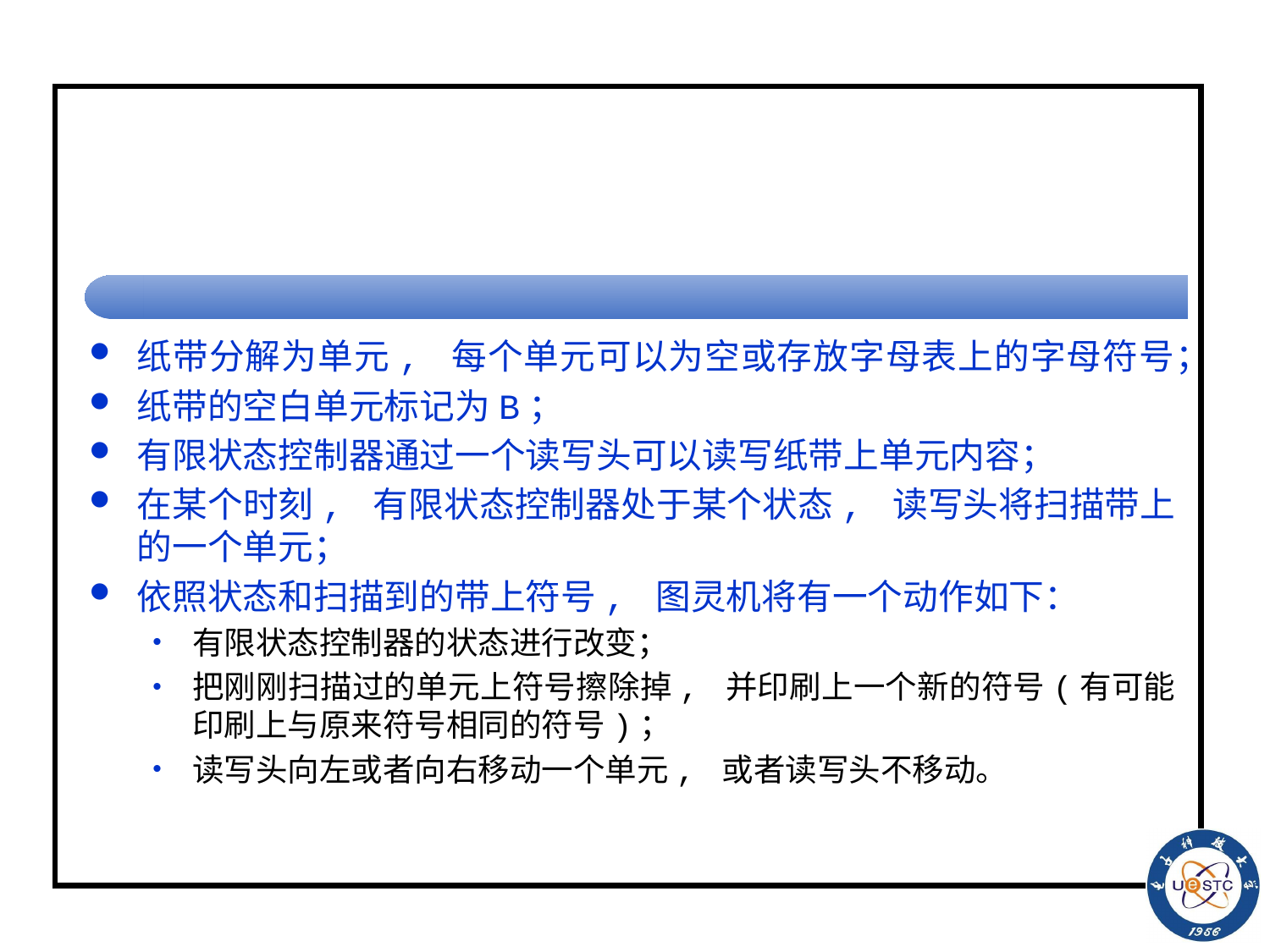

#
纸带分解为单元, 每个单元可以为空或存放字母表上的字母符号；
纸带的空白单元标记为B；
有限状态控制器通过一个读写头可以读写纸带上单元内容；
在某个时刻, 有限状态控制器处于某个状态, 读写头将扫描带上的一个单元；
依照状态和扫描到的带上符号, 图灵机将有一个动作如下：
有限状态控制器的状态进行改变；
把刚刚扫描过的单元上符号擦除掉, 并印刷上一个新的符号(有可能印刷上与原来符号相同的符号)；
读写头向左或者向右移动一个单元, 或者读写头不移动。